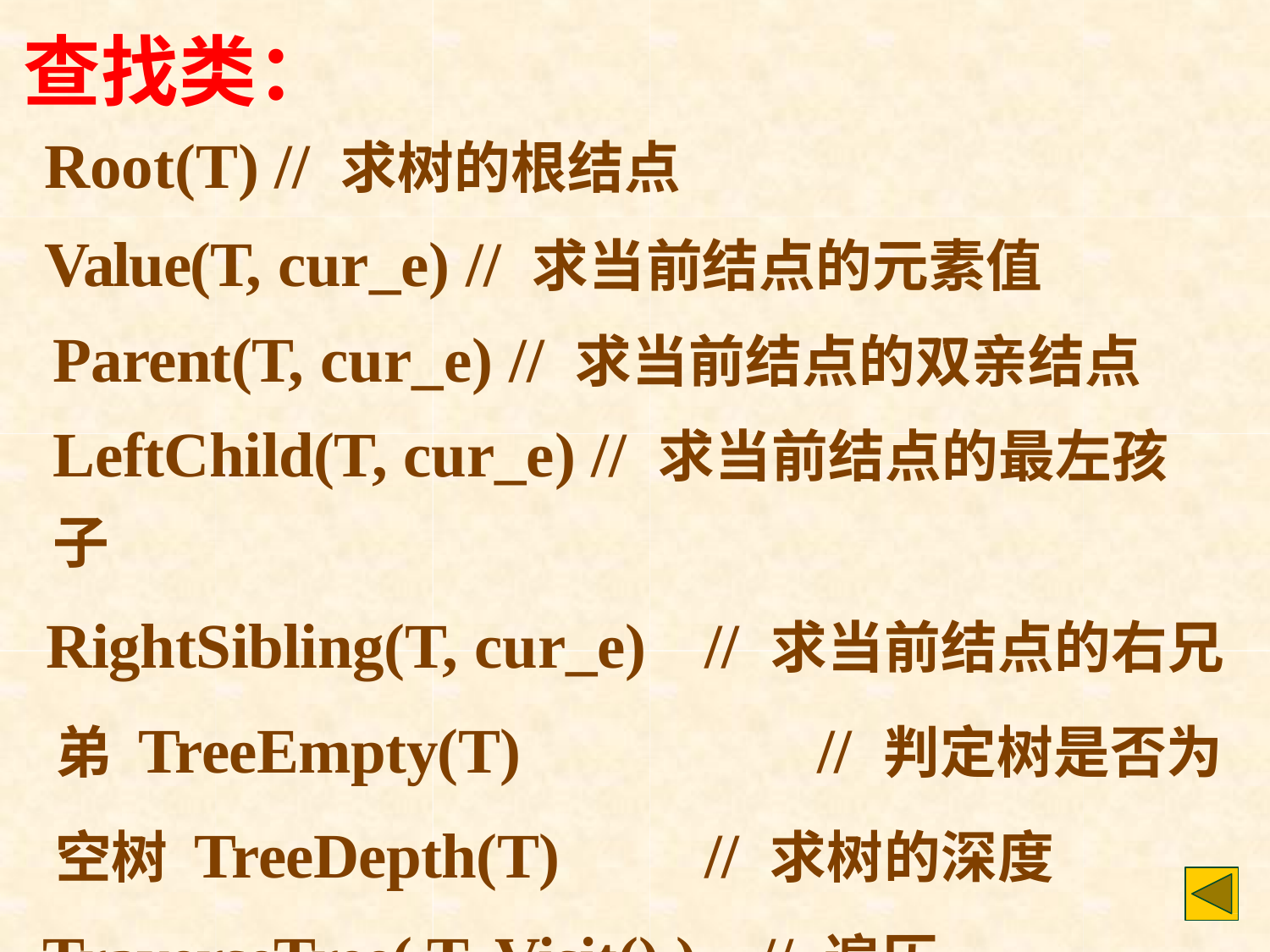

# 查找类：
Root(T) // 求树的根结点
Value(T, cur_e) // 求当前结点的元素值 Parent(T, cur_e) // 求当前结点的双亲结点 LeftChild(T, cur_e) // 求当前结点的最左孩子
RightSibling(T, cur_e)	// 求当前结点的右兄弟 TreeEmpty(T)		// 判定树是否为空树 TreeDepth(T)	// 求树的深度
TraverseTree( T, Visit() )	// 遍历